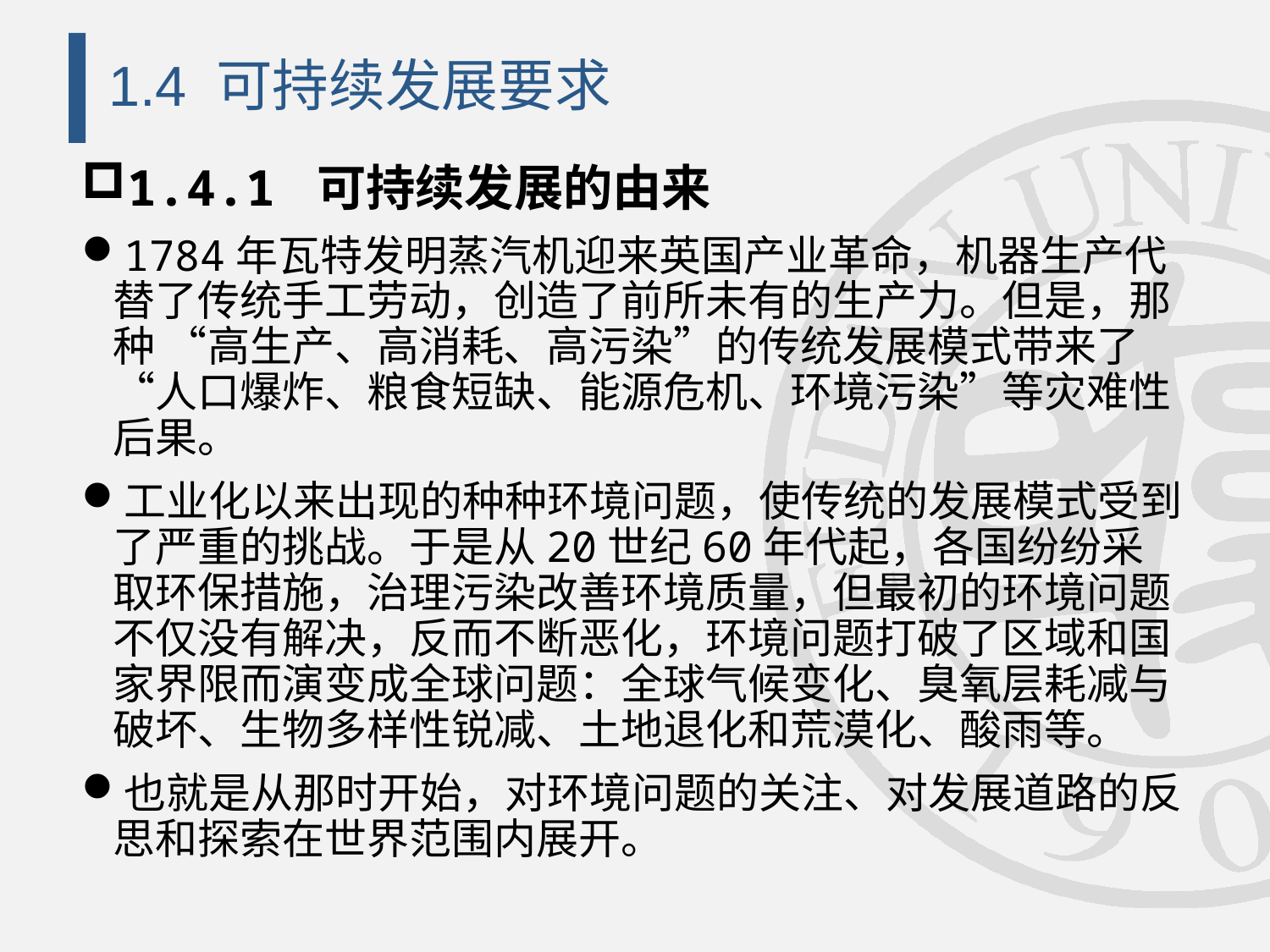

# 1.4 可持续发展要求
1.4.1 可持续发展的由来
1784年瓦特发明蒸汽机迎来英国产业革命，机器生产代替了传统手工劳动，创造了前所未有的生产力。但是，那种 “高生产、高消耗、高污染”的传统发展模式带来了“人口爆炸、粮食短缺、能源危机、环境污染”等灾难性后果。
工业化以来出现的种种环境问题，使传统的发展模式受到了严重的挑战。于是从20世纪60年代起，各国纷纷采取环保措施，治理污染改善环境质量，但最初的环境问题不仅没有解决，反而不断恶化，环境问题打破了区域和国家界限而演变成全球问题：全球气候变化、臭氧层耗减与破坏、生物多样性锐减、土地退化和荒漠化、酸雨等。
也就是从那时开始，对环境问题的关注、对发展道路的反思和探索在世界范围内展开。